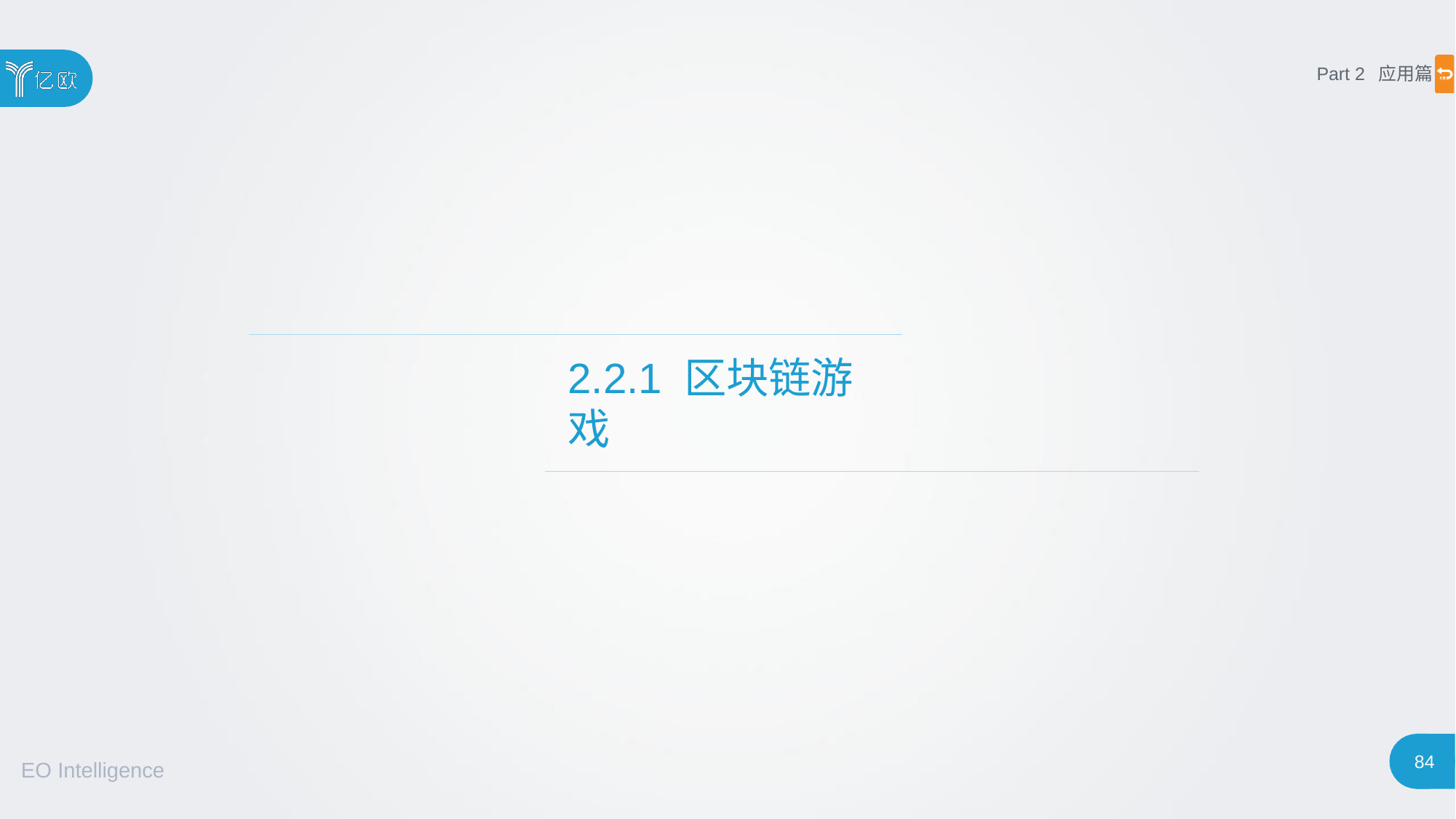

Part 2 应用篇
# 2.2.1 区块链游戏
84
EO Intelligence